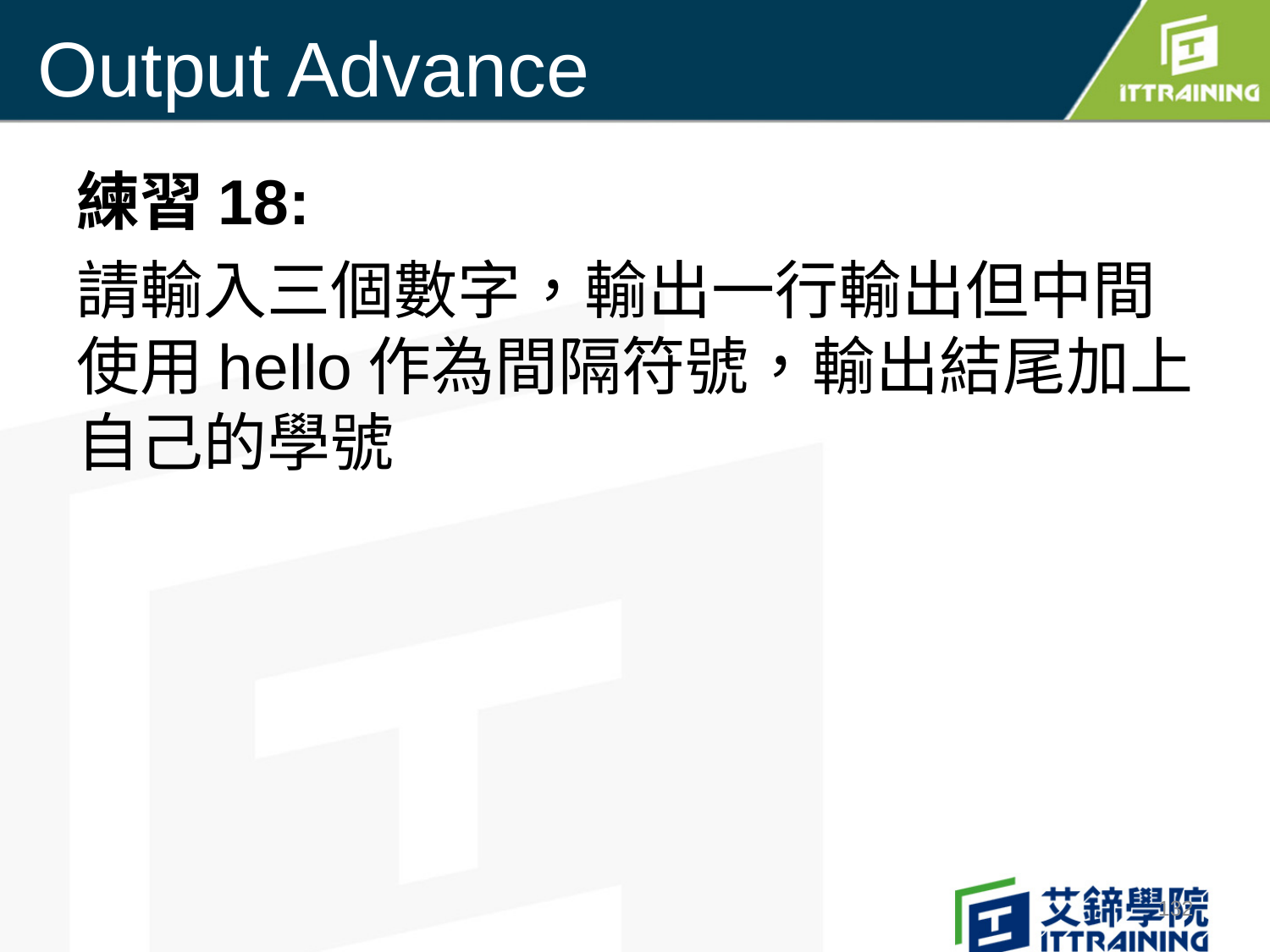

# Output Advance
練習18:
請輸入三個數字，輸出一行輸出但中間使用hello作為間隔符號，輸出結尾加上自己的學號
132